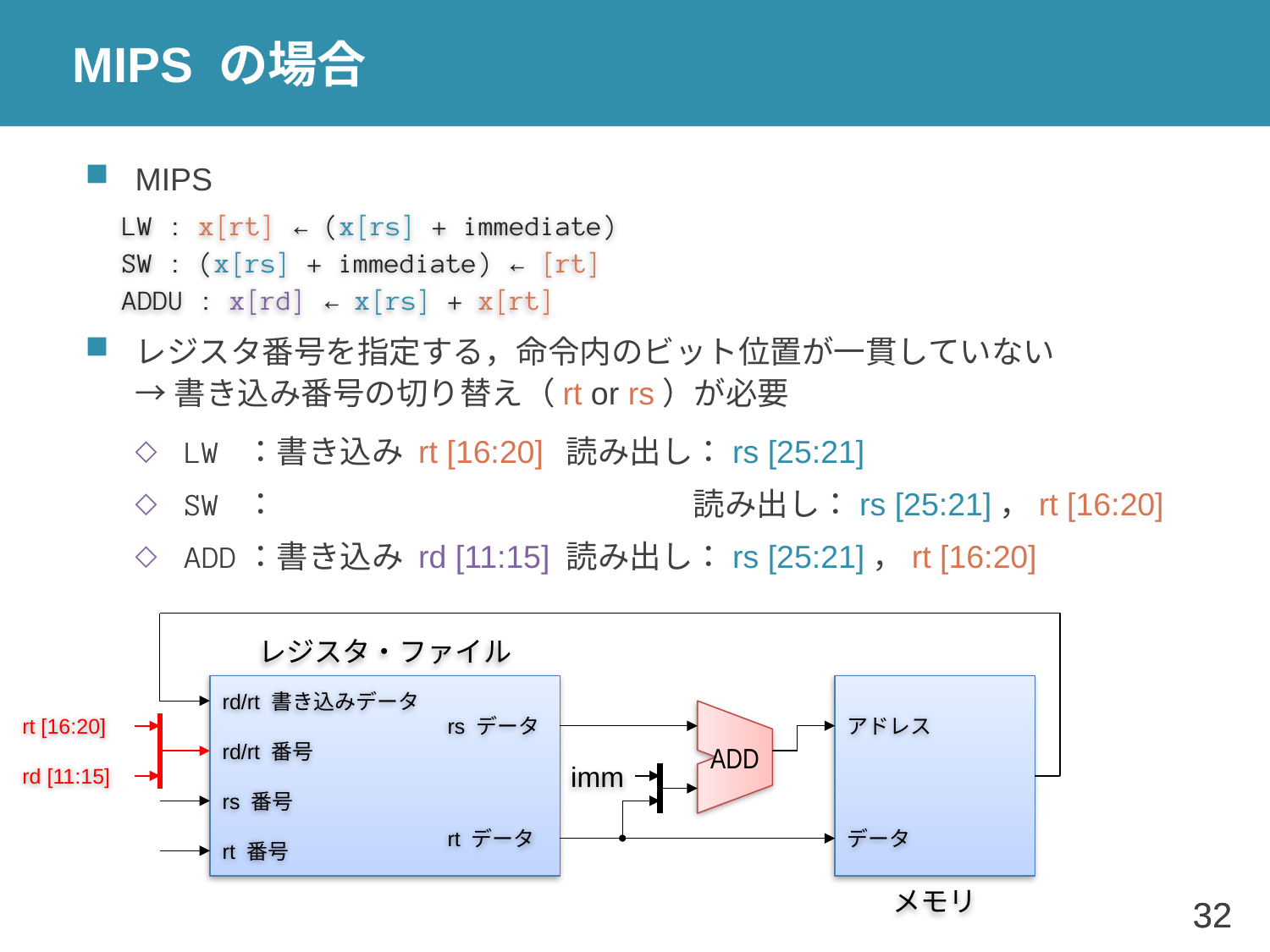

# MIPS の場合
MIPS
LW : x[rt] ← (x[rs] + immediate)
SW : (x[rs] + immediate) ← [rt]
ADDU : x[rd] ← x[rs] + x[rt]
レジスタ番号を指定する，命令内のビット位置が一貫していない
→ 書き込み番号の切り替え（rt or rs）が必要
LW ：書き込み rt [16:20]	読み出し：rs [25:21]
SW ：			読み出し：rs [25:21]，rt [16:20]
ADD：書き込み rd [11:15]	読み出し：rs [25:21]，rt [16:20]

レジスタ・ファイル
rd/rt 書き込みデータ

rs データ
アドレス
rt [16:20]
ADD
rd/rt 番号

rd [11:15]
imm
rs 番号

rt データ
データ
rt 番号
メモリ